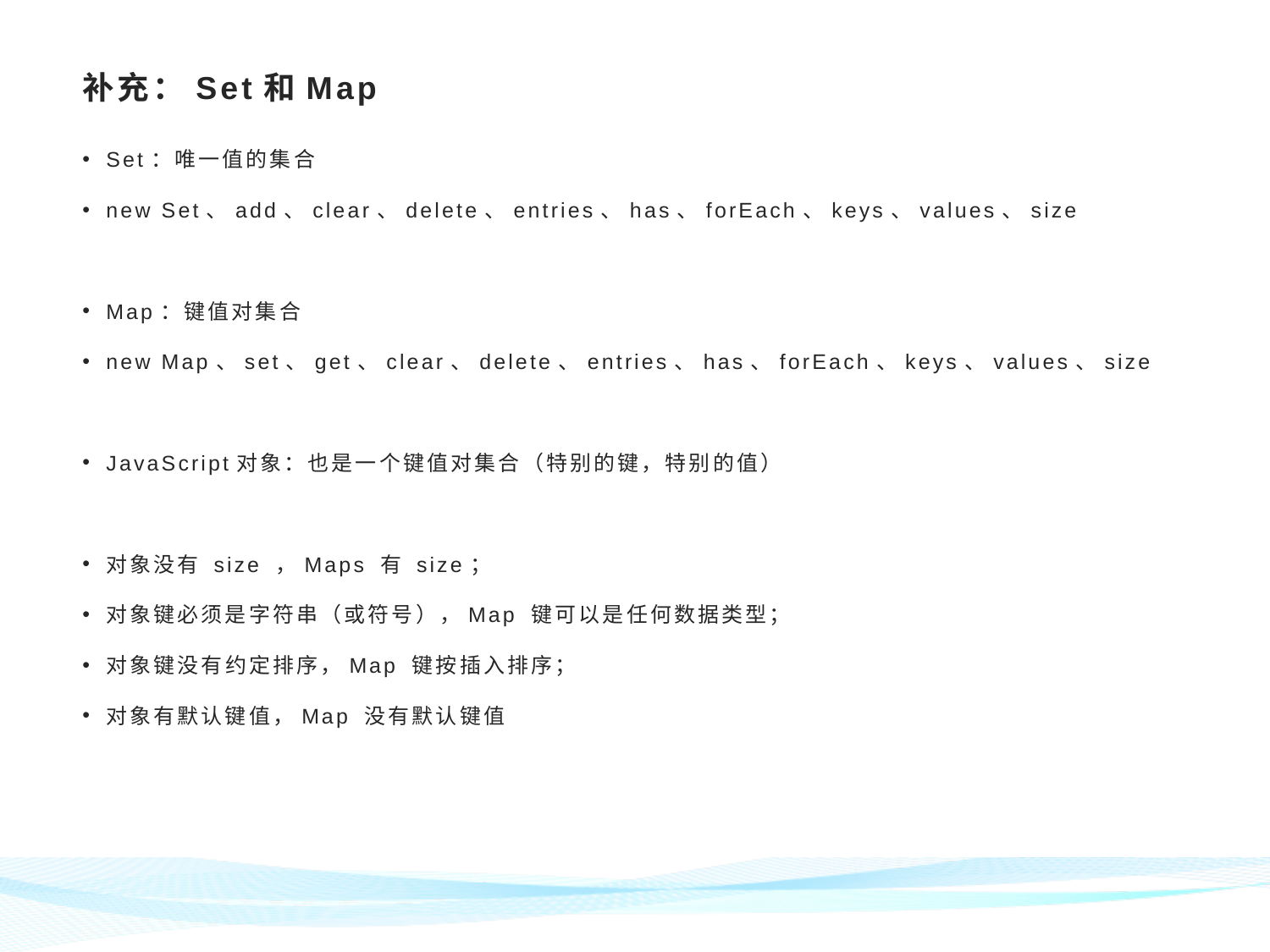

# 补充：Set和Map
Set：唯一值的集合
new Set、add、clear、delete、entries、has、forEach、keys、values、size

Map：键值对集合
new Map、set、get、clear、delete、entries、has、forEach、keys、values、size

JavaScript对象：也是一个键值对集合（特别的键，特别的值）

对象没有 size ，Maps 有 size；
对象键必须是字符串（或符号），Map 键可以是任何数据类型；
对象键没有约定排序，Map 键按插入排序；
对象有默认键值，Map 没有默认键值